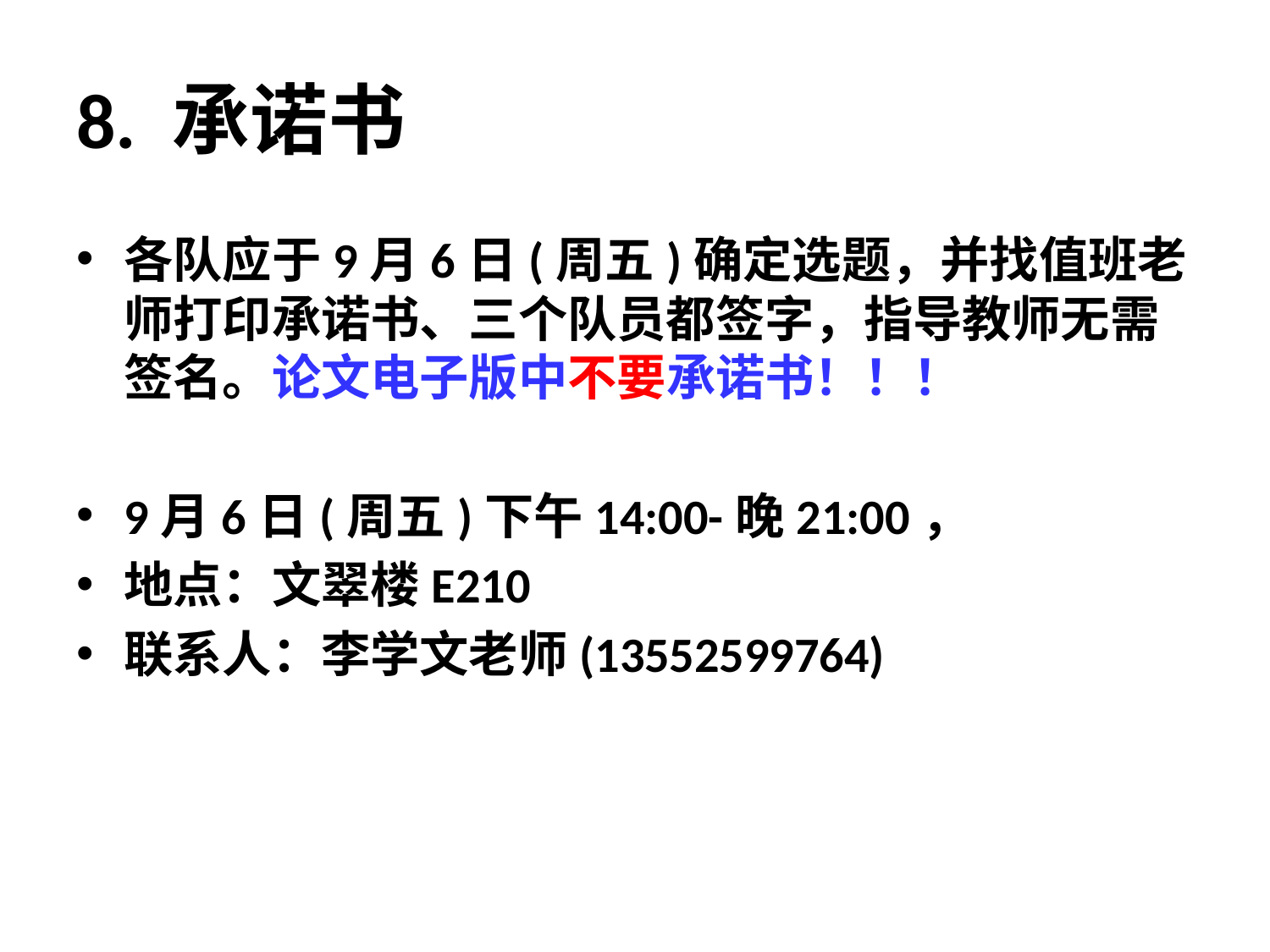

# 8. 承诺书
各队应于9月6日(周五)确定选题，并找值班老师打印承诺书、三个队员都签字，指导教师无需签名。论文电子版中不要承诺书！！！

9月6日(周五)下午14:00-晚21:00，
地点：文翠楼E210
联系人：李学文老师(13552599764)